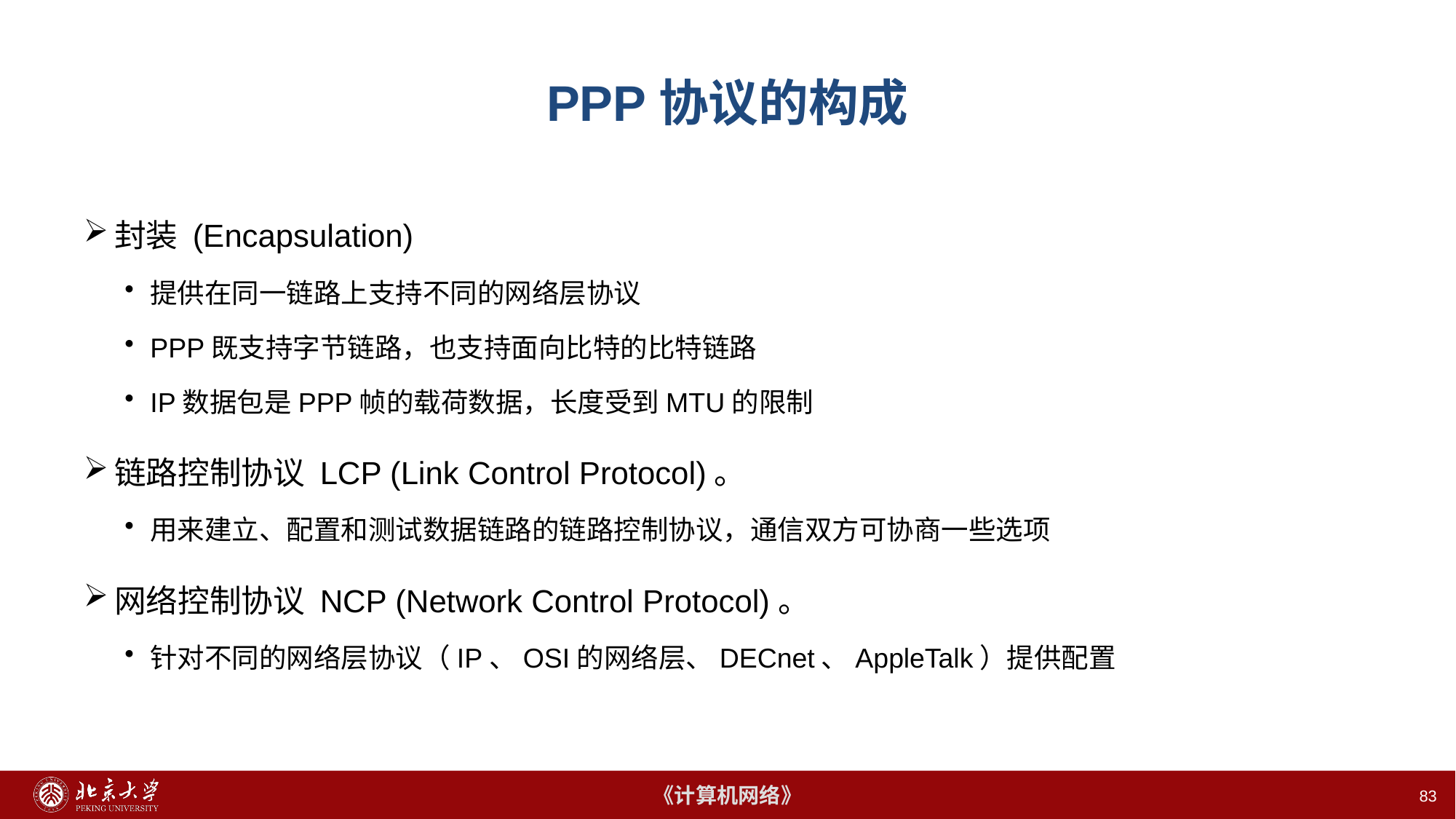

83
# PPP协议的构成
封装 (Encapsulation)
提供在同一链路上支持不同的网络层协议
PPP既支持字节链路，也支持面向比特的比特链路
IP数据包是PPP帧的载荷数据，长度受到MTU的限制
链路控制协议 LCP (Link Control Protocol)。
用来建立、配置和测试数据链路的链路控制协议，通信双方可协商一些选项
网络控制协议 NCP (Network Control Protocol)。
针对不同的网络层协议（IP、OSI的网络层、DECnet、AppleTalk）提供配置